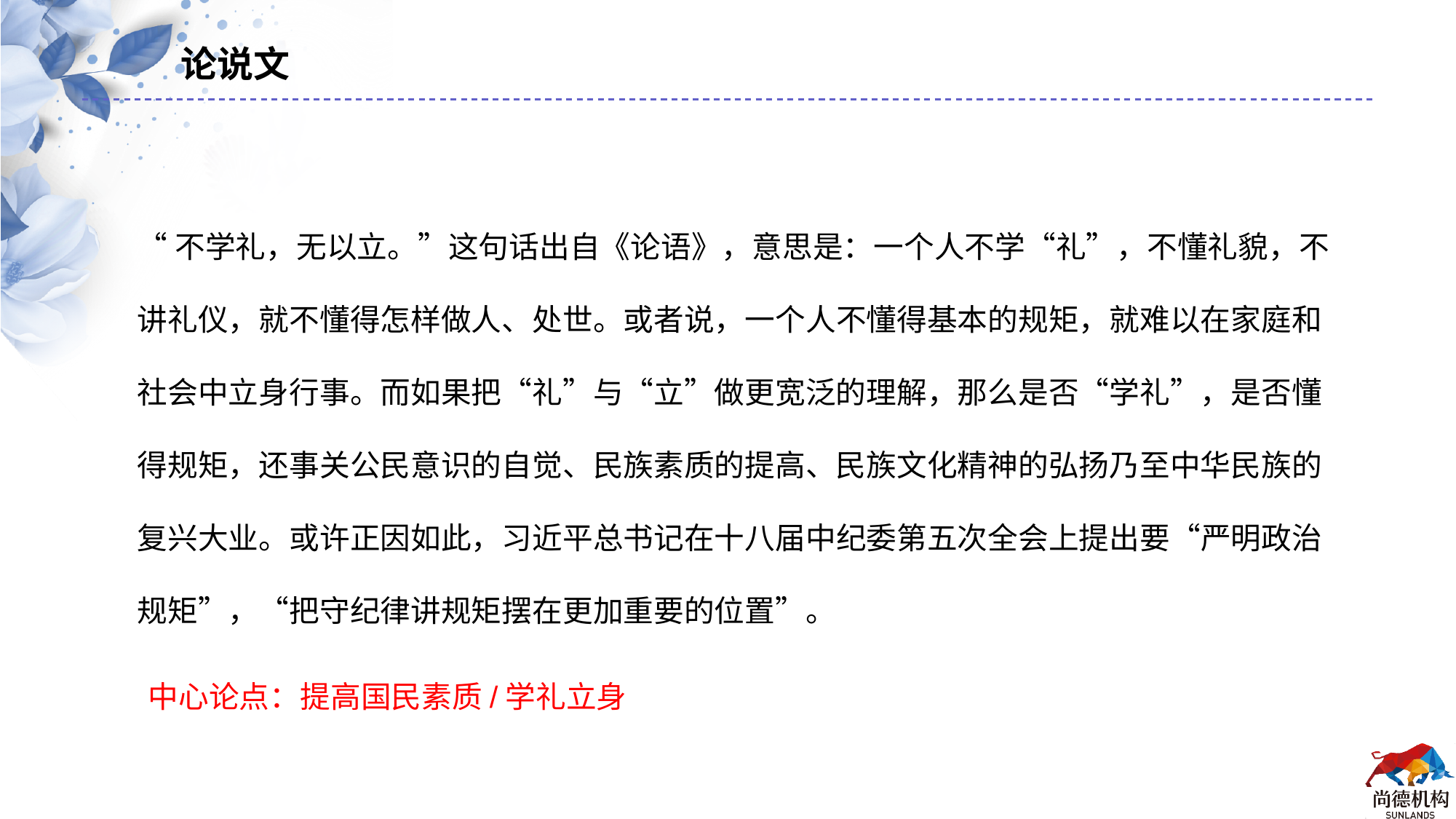

论说文
“不学礼，无以立。”这句话出自《论语》，意思是：一个人不学“礼”，不懂礼貌，不讲礼仪，就不懂得怎样做人、处世。或者说，一个人不懂得基本的规矩，就难以在家庭和社会中立身行事。而如果把“礼”与“立”做更宽泛的理解，那么是否“学礼”，是否懂得规矩，还事关公民意识的自觉、民族素质的提高、民族文化精神的弘扬乃至中华民族的复兴大业。或许正因如此，习近平总书记在十八届中纪委第五次全会上提出要“严明政治规矩”，“把守纪律讲规矩摆在更加重要的位置”。
中心论点：提高国民素质/学礼立身